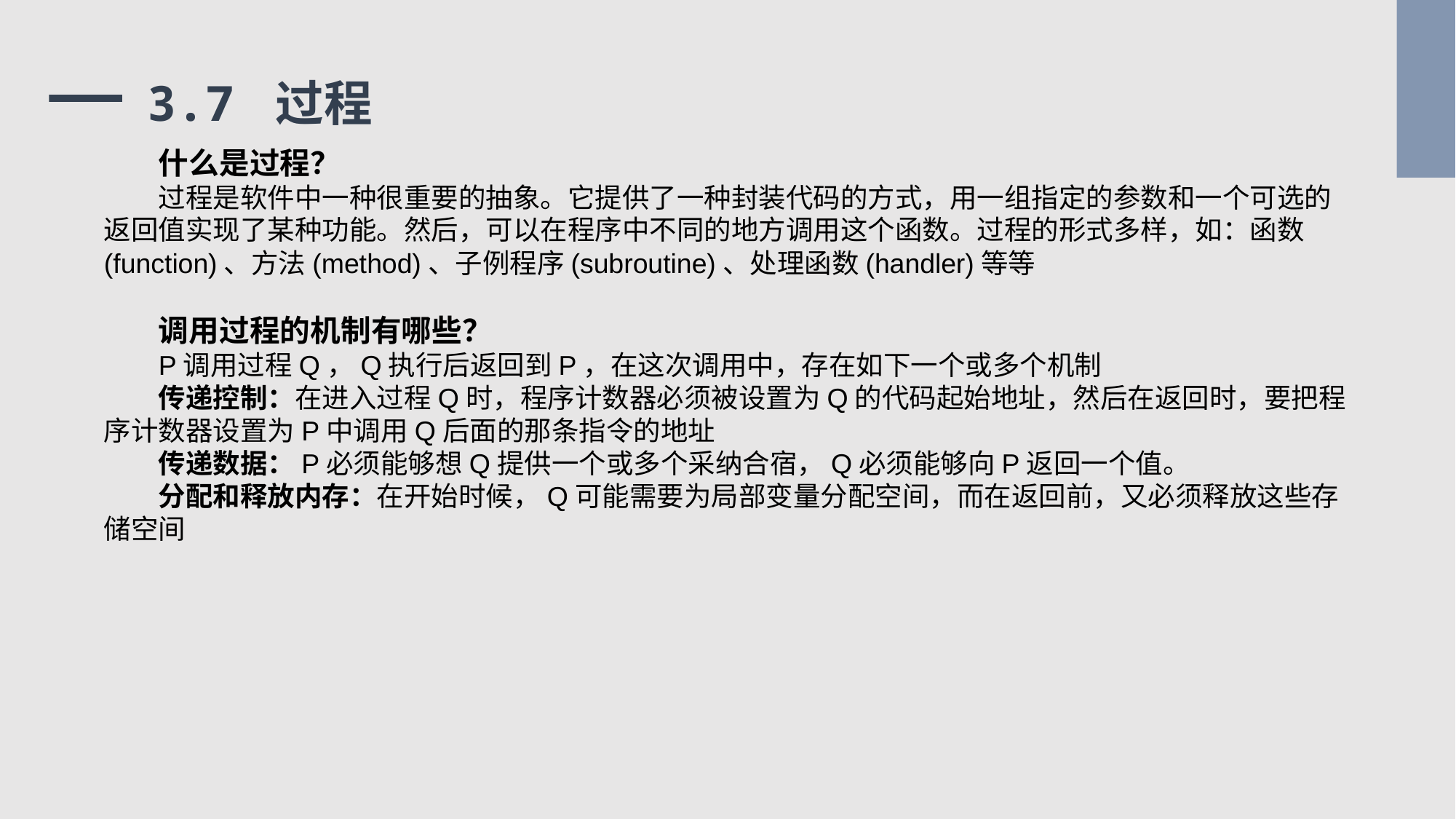

# 3.7 过程
什么是过程？
过程是软件中一种很重要的抽象。它提供了一种封装代码的方式，用一组指定的参数和一个可选的返回值实现了某种功能。然后，可以在程序中不同的地方调用这个函数。过程的形式多样，如：函数(function)、方法(method)、子例程序(subroutine)、处理函数(handler)等等

调用过程的机制有哪些？
P调用过程Q，Q执行后返回到P，在这次调用中，存在如下一个或多个机制
传递控制：在进入过程Q时，程序计数器必须被设置为Q的代码起始地址，然后在返回时，要把程序计数器设置为P中调用Q后面的那条指令的地址
传递数据：P必须能够想Q提供一个或多个采纳合宿，Q必须能够向P返回一个值。
分配和释放内存：在开始时候，Q可能需要为局部变量分配空间，而在返回前，又必须释放这些存储空间